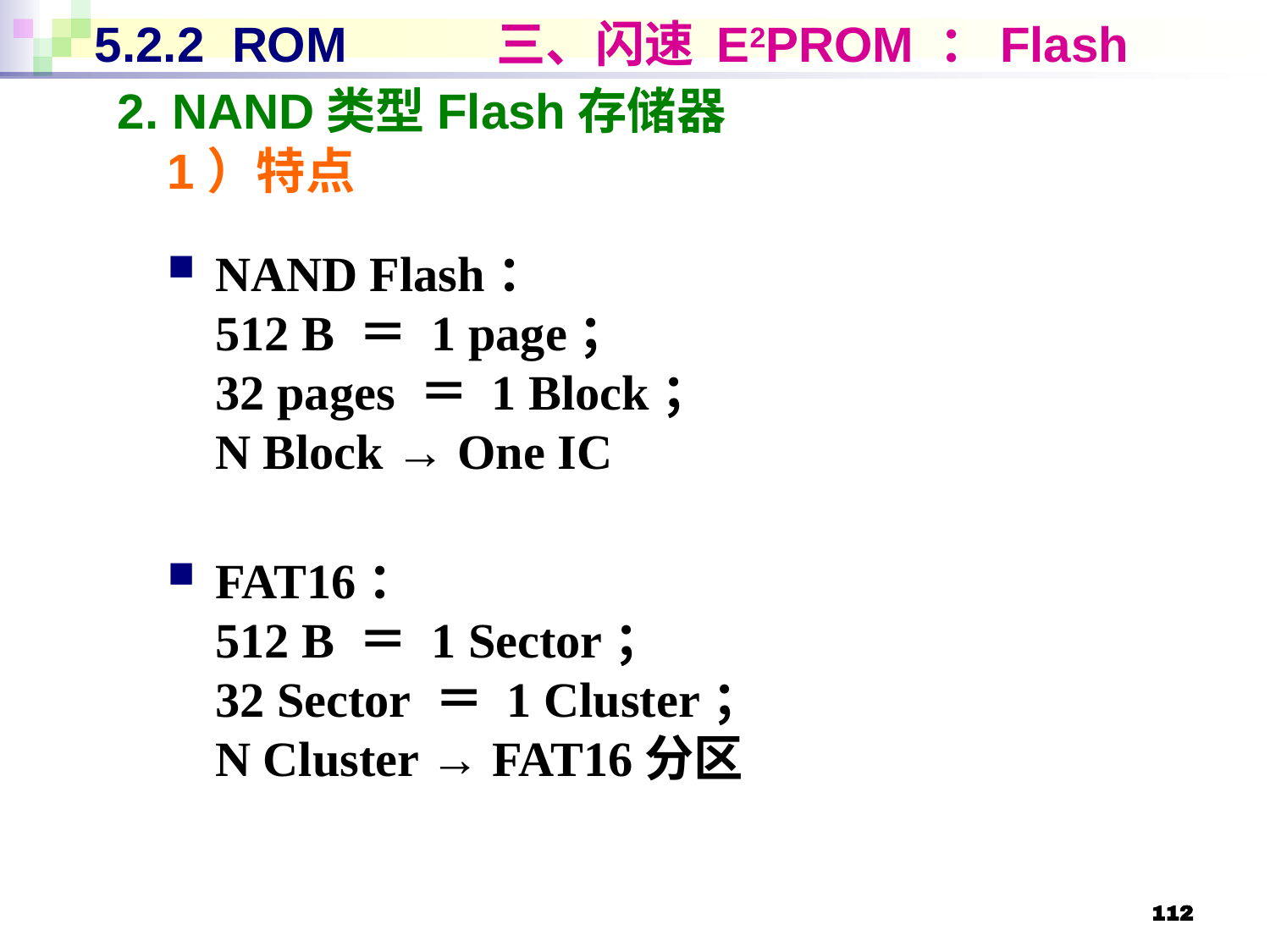

# 5.2.2  ROM          三、闪速 E2PROM ：Flash
2. NAND类型Flash存储器
1）特点
NAND Flash：
512 B ＝ 1 page；
32 pages ＝ 1 Block；
N Block → One IC

FAT16：
512 B ＝ 1 Sector；
32 Sector ＝ 1 Cluster；
N Cluster → FAT16分区
112